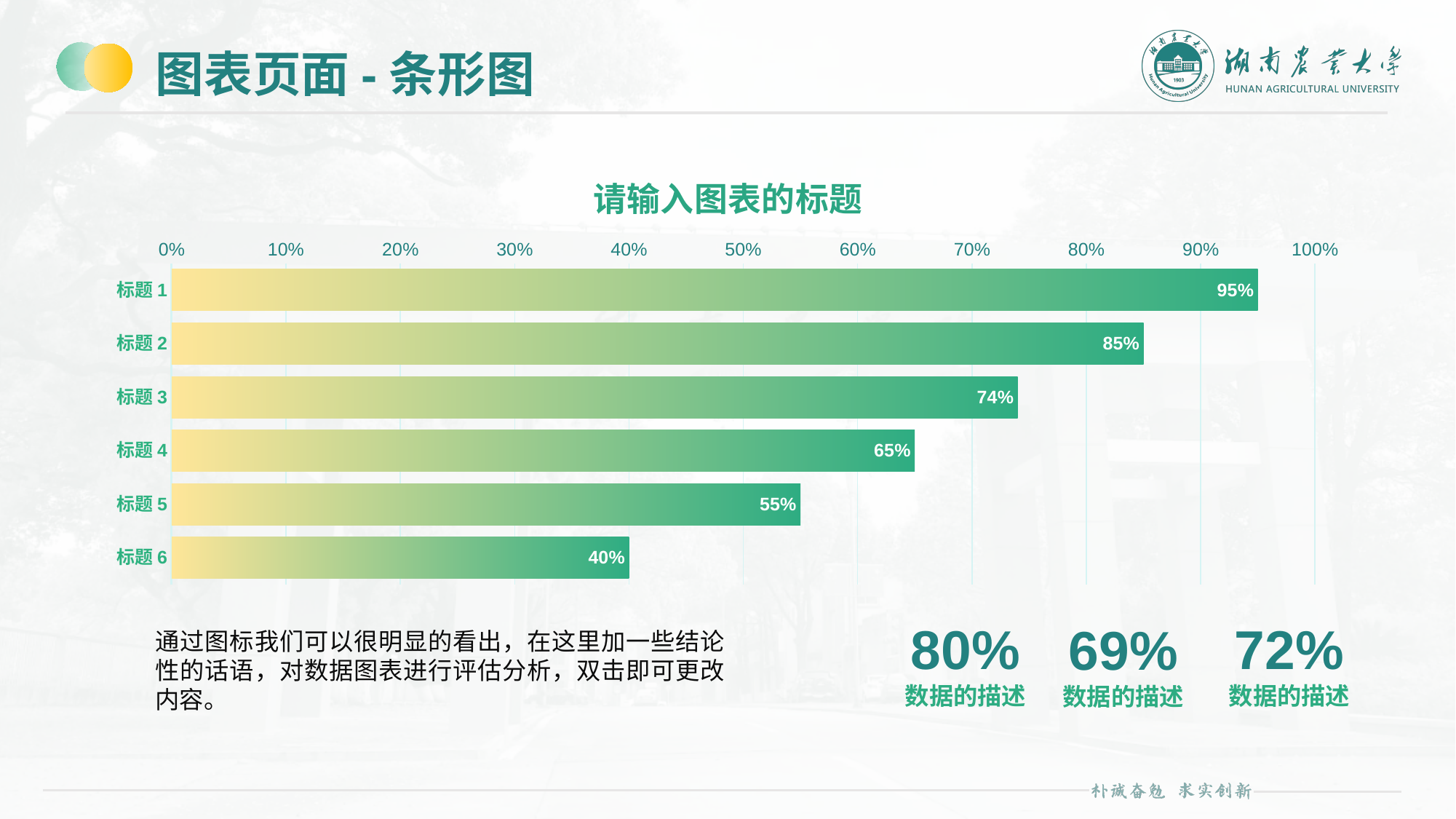

# 图表页面-条形图

### Chart: 请输入图表的标题

| Category | 进度列（可修改） |
|---|---|
| 标题1 | 0.95 |
| 标题2 | 0.85 |
| 标题3 | 0.74 |
| 标题4 | 0.65 |
| 标题5 | 0.55 |
| 标题6 | 0.4 |
80%
数据的描述
72%
数据的描述
69%
数据的描述
通过图标我们可以很明显的看出，在这里加一些结论性的话语，对数据图表进行评估分析，双击即可更改内容。